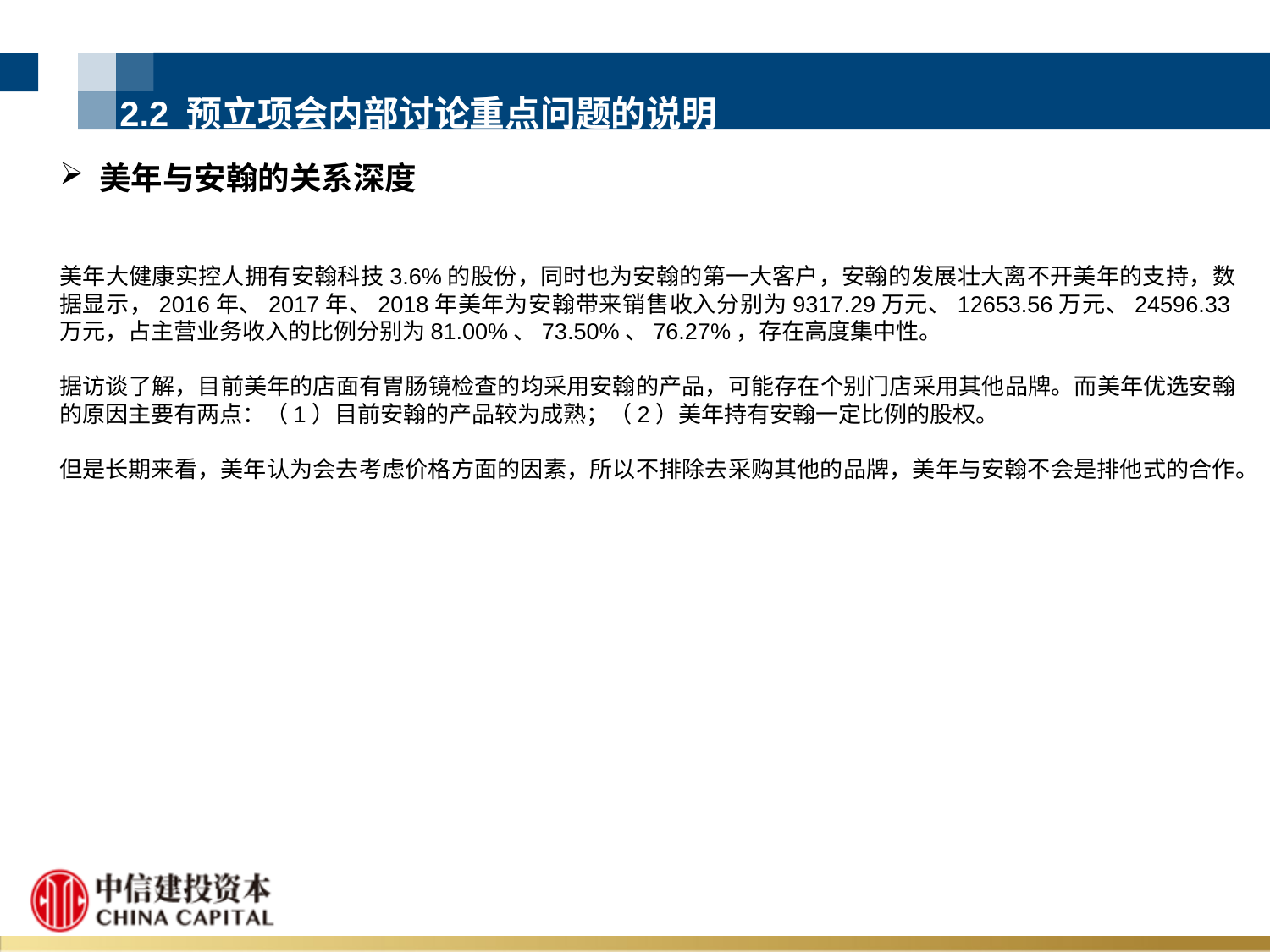

2.2 预立项会内部讨论重点问题的说明
美年与安翰的关系深度

美年大健康实控人拥有安翰科技3.6%的股份，同时也为安翰的第一大客户，安翰的发展壮大离不开美年的支持，数据显示，2016年、2017年、2018年美年为安翰带来销售收入分别为9317.29万元、12653.56万元、24596.33万元，占主营业务收入的比例分别为81.00%、73.50%、76.27%，存在高度集中性。

据访谈了解，目前美年的店面有胃肠镜检查的均采用安翰的产品，可能存在个别门店采用其他品牌。而美年优选安翰的原因主要有两点：（1）目前安翰的产品较为成熟；（2）美年持有安翰一定比例的股权。

但是长期来看，美年认为会去考虑价格方面的因素，所以不排除去采购其他的品牌，美年与安翰不会是排他式的合作。